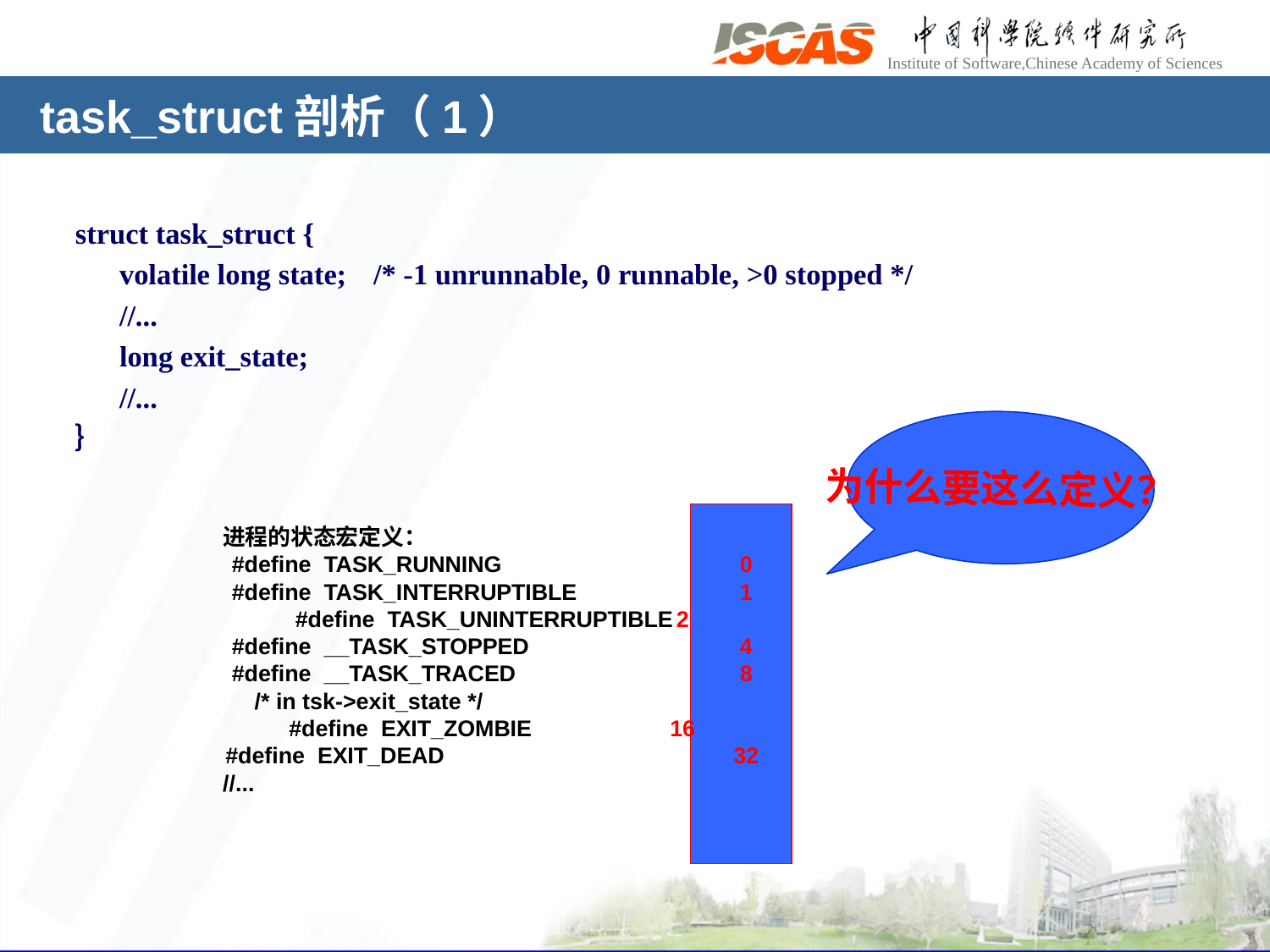

# task_struct剖析（1）
struct task_struct {
	volatile long state;	/* -1 unrunnable, 0 runnable, >0 stopped */
	//...
	long exit_state;
	//...
｝

为什么要这么定义？

进程的状态宏定义：
#define  TASK_RUNNING		0
#define  TASK_INTERRUPTIBLE		1
#define  TASK_UNINTERRUPTIBLE	2
#define  __TASK_STOPPED		4
#define  __TASK_TRACED		8
     /* in tsk->exit_state */
#define  EXIT_ZOMBIE		16
#define  EXIT_DEAD			32
//...